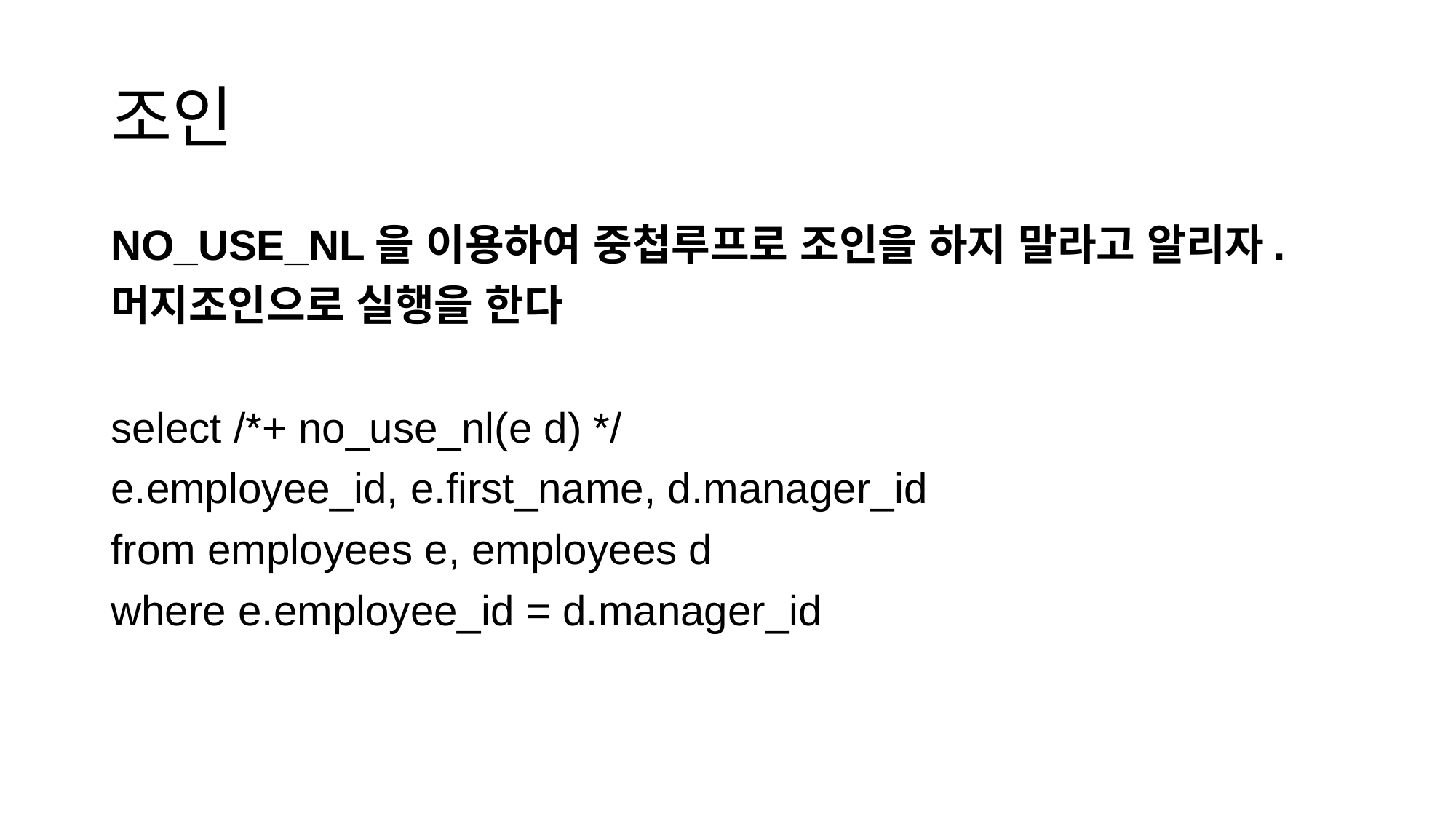

# 조인
NO_USE_NL을 이용하여 중첩루프로 조인을 하지 말라고 알리자.
머지조인으로 실행을 한다

select /*+ no_use_nl(e d) */
e.employee_id, e.first_name, d.manager_id
from employees e, employees d
where e.employee_id = d.manager_id